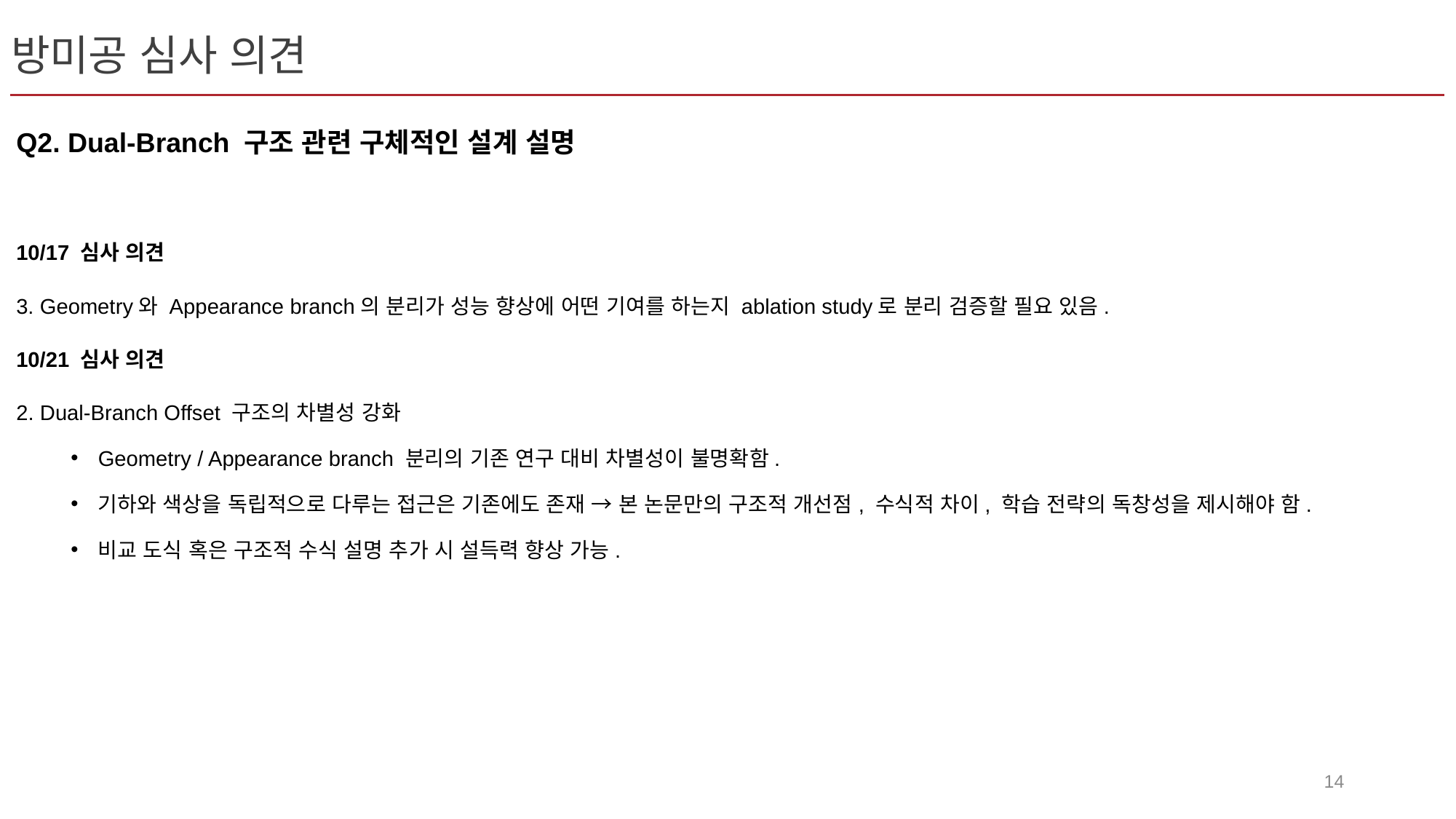

# 방미공 심사 의견
Q2. Dual-Branch 구조 관련 구체적인 설계 설명

10/17 심사 의견
3. Geometry와 Appearance branch의 분리가 성능 향상에 어떤 기여를 하는지 ablation study로 분리 검증할 필요 있음.
10/21 심사 의견
2️. Dual-Branch Offset 구조의 차별성 강화
Geometry / Appearance branch 분리의 기존 연구 대비 차별성이 불명확함.
기하와 색상을 독립적으로 다루는 접근은 기존에도 존재 → 본 논문만의 구조적 개선점, 수식적 차이, 학습 전략의 독창성을 제시해야 함.
비교 도식 혹은 구조적 수식 설명 추가 시 설득력 향상 가능.
14